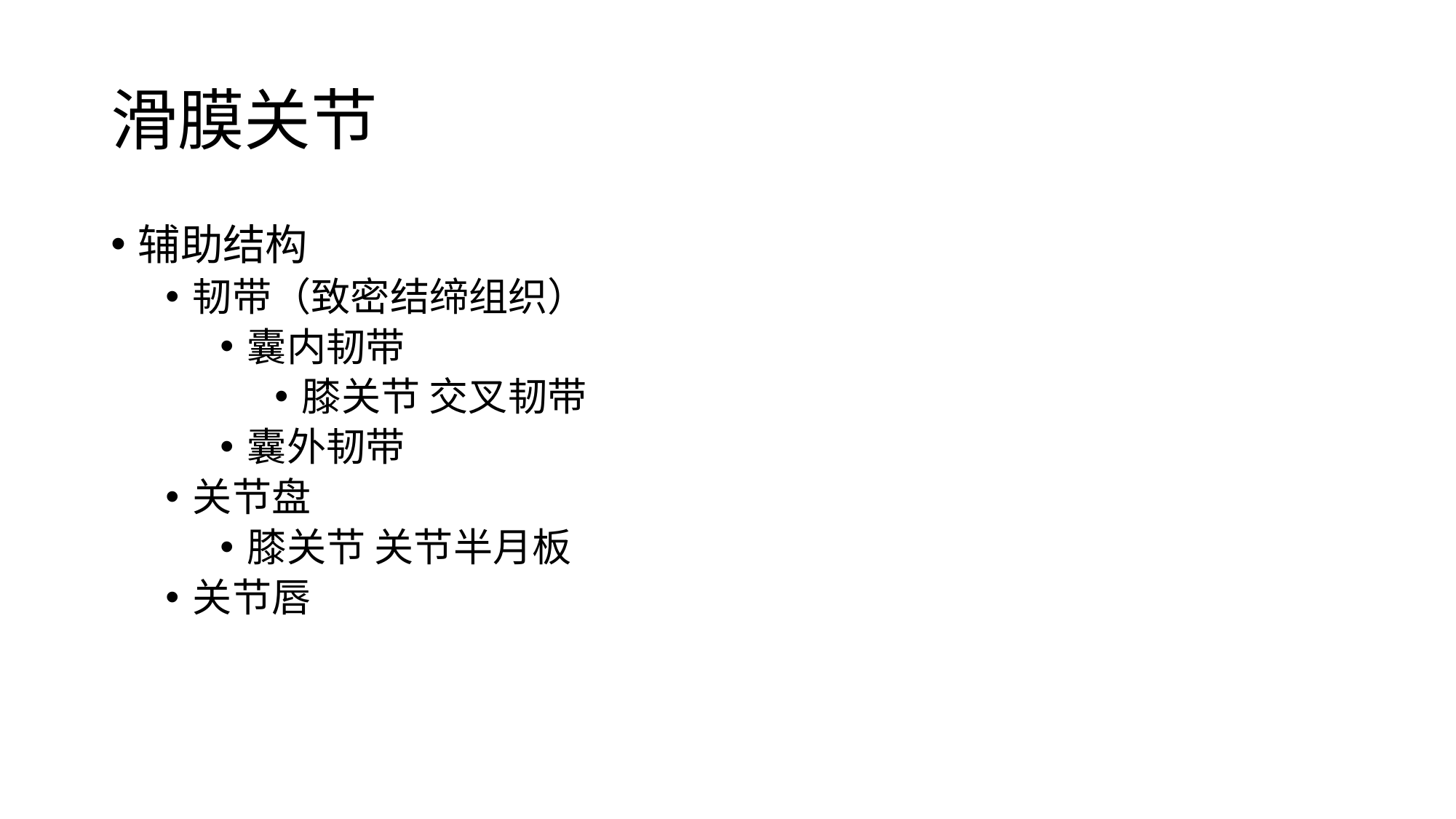

# 滑膜关节
辅助结构
韧带（致密结缔组织）
囊内韧带
膝关节 交叉韧带
囊外韧带
关节盘
膝关节 关节半月板
关节唇